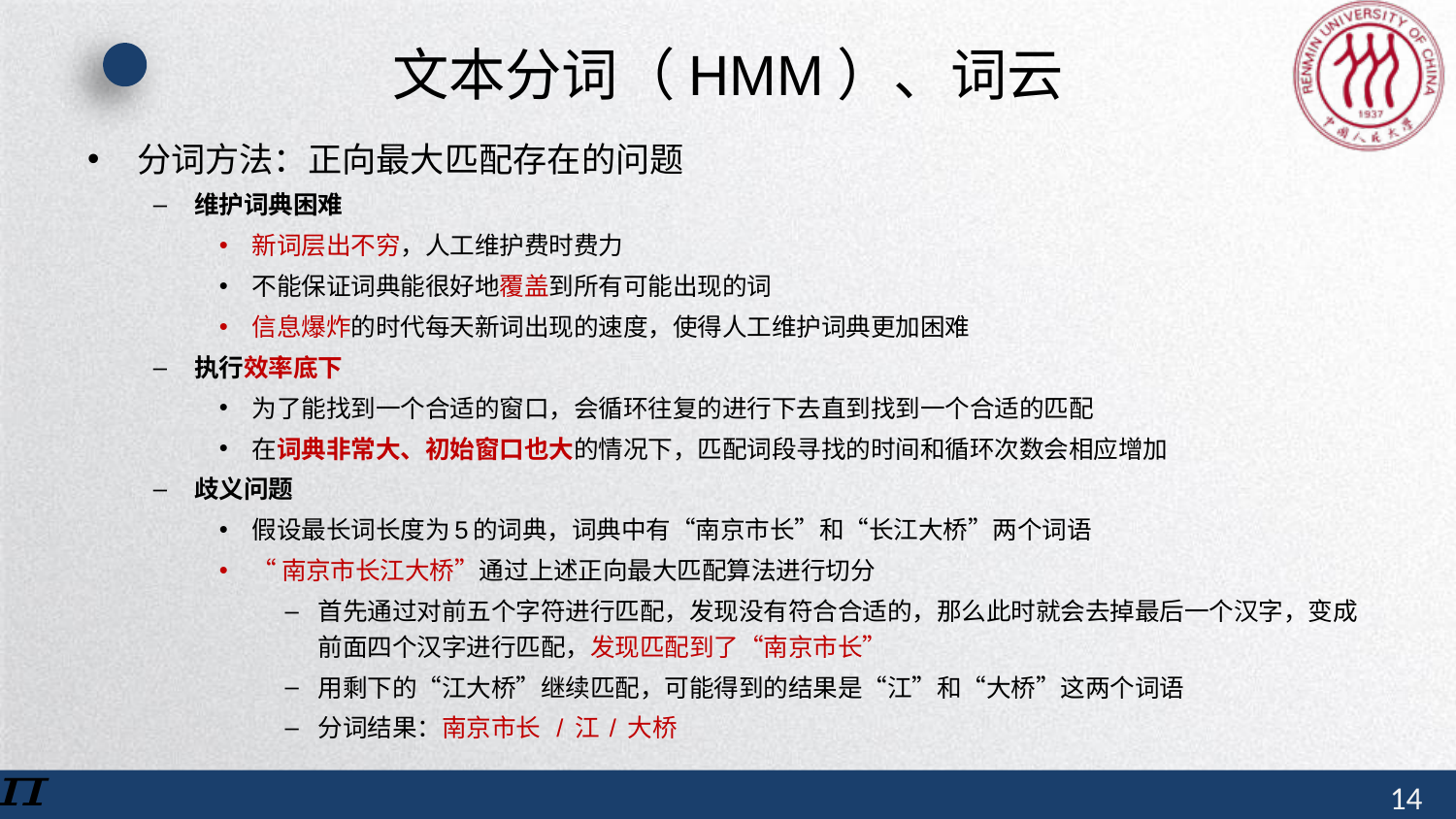

# 文本分词（HMM）、词云
分词方法：正向最大匹配存在的问题
维护词典困难
新词层出不穷，人工维护费时费力
不能保证词典能很好地覆盖到所有可能出现的词
信息爆炸的时代每天新词出现的速度，使得人工维护词典更加困难
执行效率底下
为了能找到一个合适的窗口，会循环往复的进行下去直到找到一个合适的匹配
在词典非常大、初始窗口也大的情况下，匹配词段寻找的时间和循环次数会相应增加
歧义问题
假设最长词长度为5的词典，词典中有“南京市长”和“长江大桥”两个词语
“南京市长江大桥”通过上述正向最大匹配算法进行切分
首先通过对前五个字符进行匹配，发现没有符合合适的，那么此时就会去掉最后一个汉字，变成前面四个汉字进行匹配，发现匹配到了“南京市长”
用剩下的“江大桥”继续匹配，可能得到的结果是“江”和“大桥”这两个词语
分词结果：南京市长  / 江 / 大桥